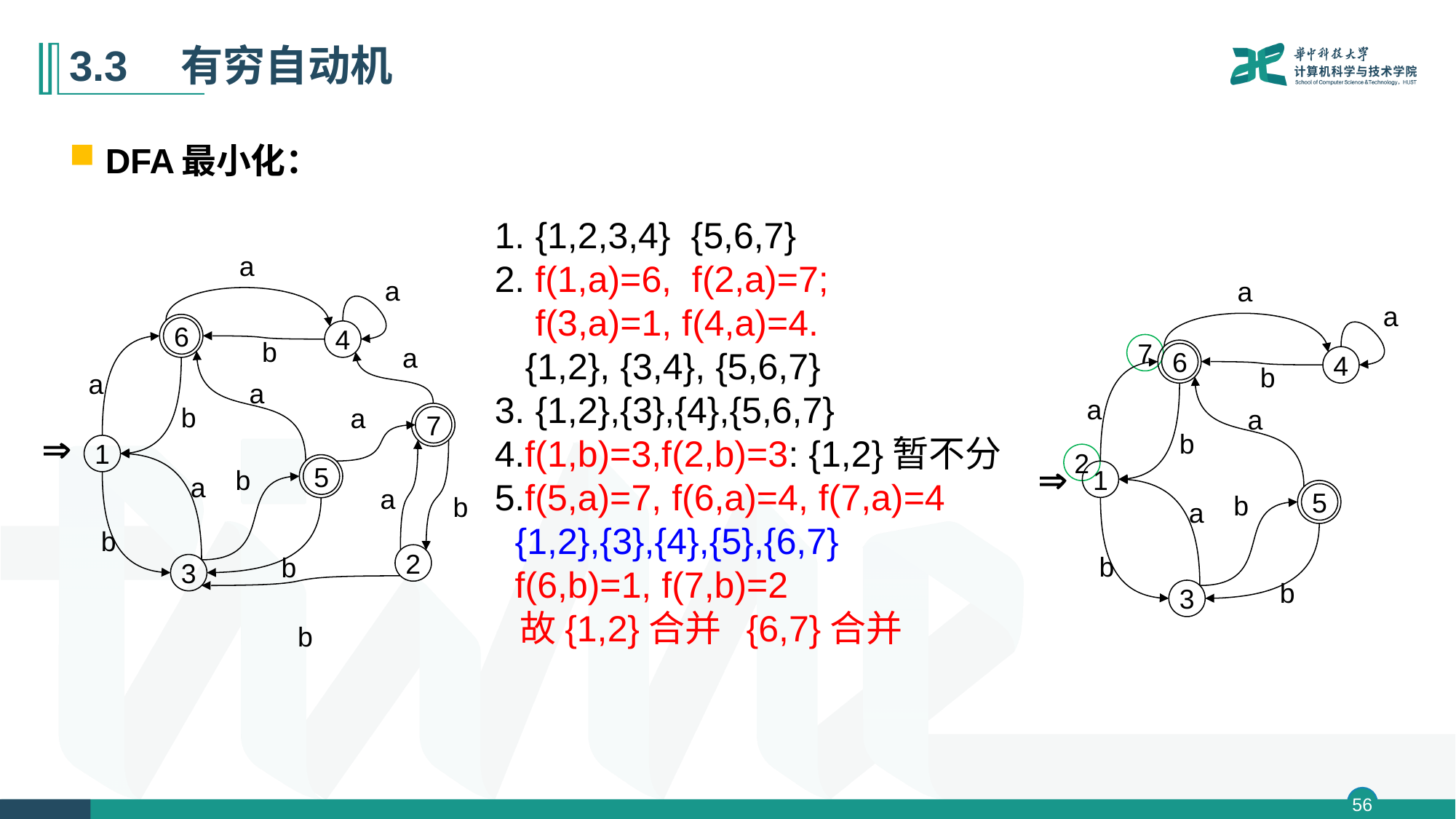

# 3.3　有穷自动机
DFA最小化：
1. {1,2,3,4}  {5,6,7}
2. f(1,a)=6,  f(2,a)=7;
    f(3,a)=1, f(4,a)=4.
   {1,2}, {3,4}, {5,6,7}
3. {1,2},{3},{4},{5,6,7}
4.f(1,b)=3,f(2,b)=3: {1,2}暂不分
5.f(5,a)=7, f(6,a)=4, f(7,a)=4
  {1,2},{3},{4},{5},{6,7}
  f(6,b)=1, f(7,b)=2
  故{1,2}合并  {6,7}合并
a
a

6
4
b
a
a
a
b
a

7
⇒
1

5
b
a
a
b
b
2
b
3
b
a
a
7

6
4
b
a
a
b
2
⇒
1

5
b
a
b
b
3